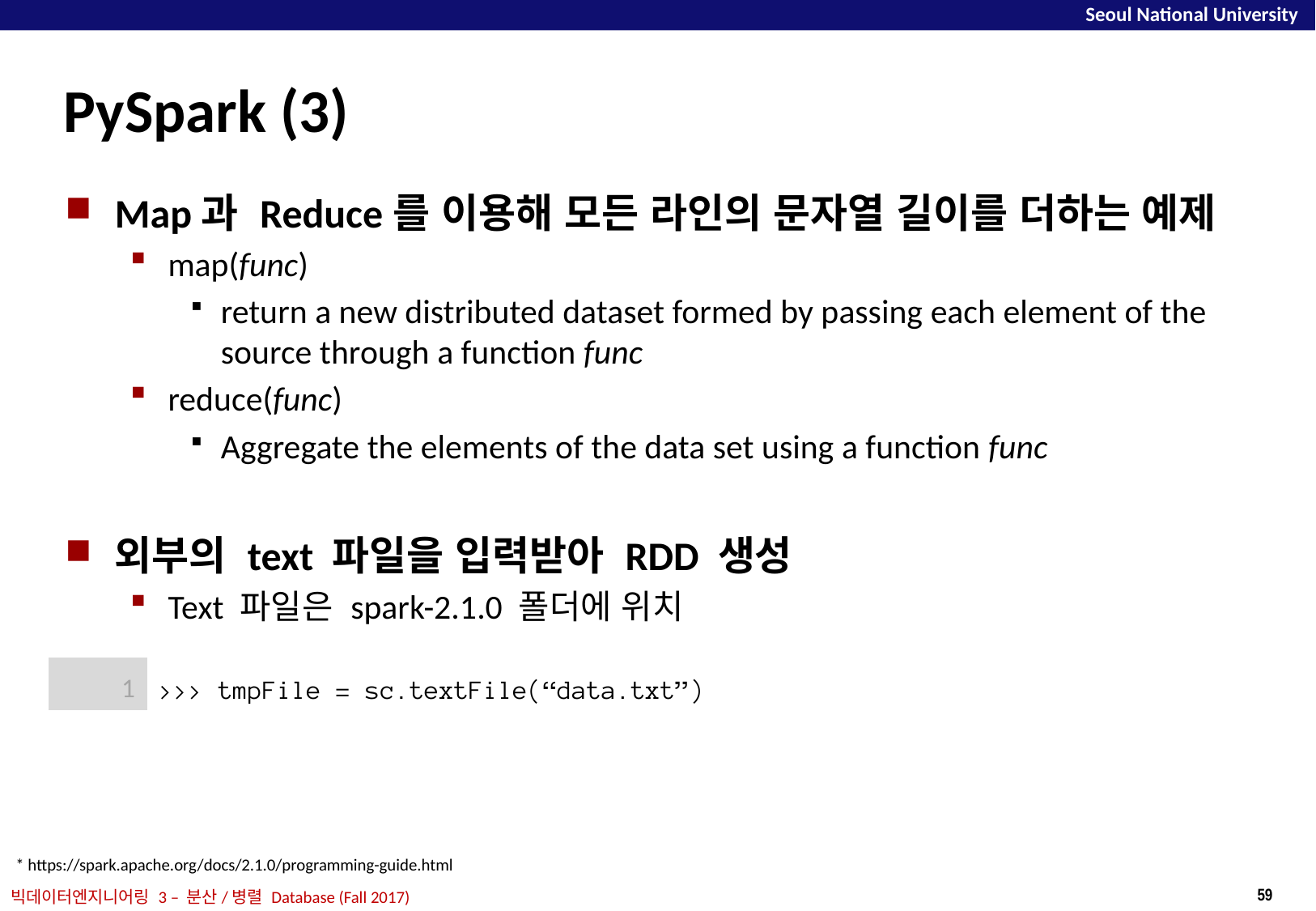

# PySpark (3)
Map과 Reduce를 이용해 모든 라인의 문자열 길이를 더하는 예제
map(func)
return a new distributed dataset formed by passing each element of the source through a function func
reduce(func)
Aggregate the elements of the data set using a function func

외부의 text 파일을 입력받아 RDD 생성
Text 파일은 spark-2.1.0 폴더에 위치

| 1 | >>> tmpFile = sc.textFile(“data.txt”) |
| --- | --- |
* https://spark.apache.org/docs/2.1.0/programming-guide.html